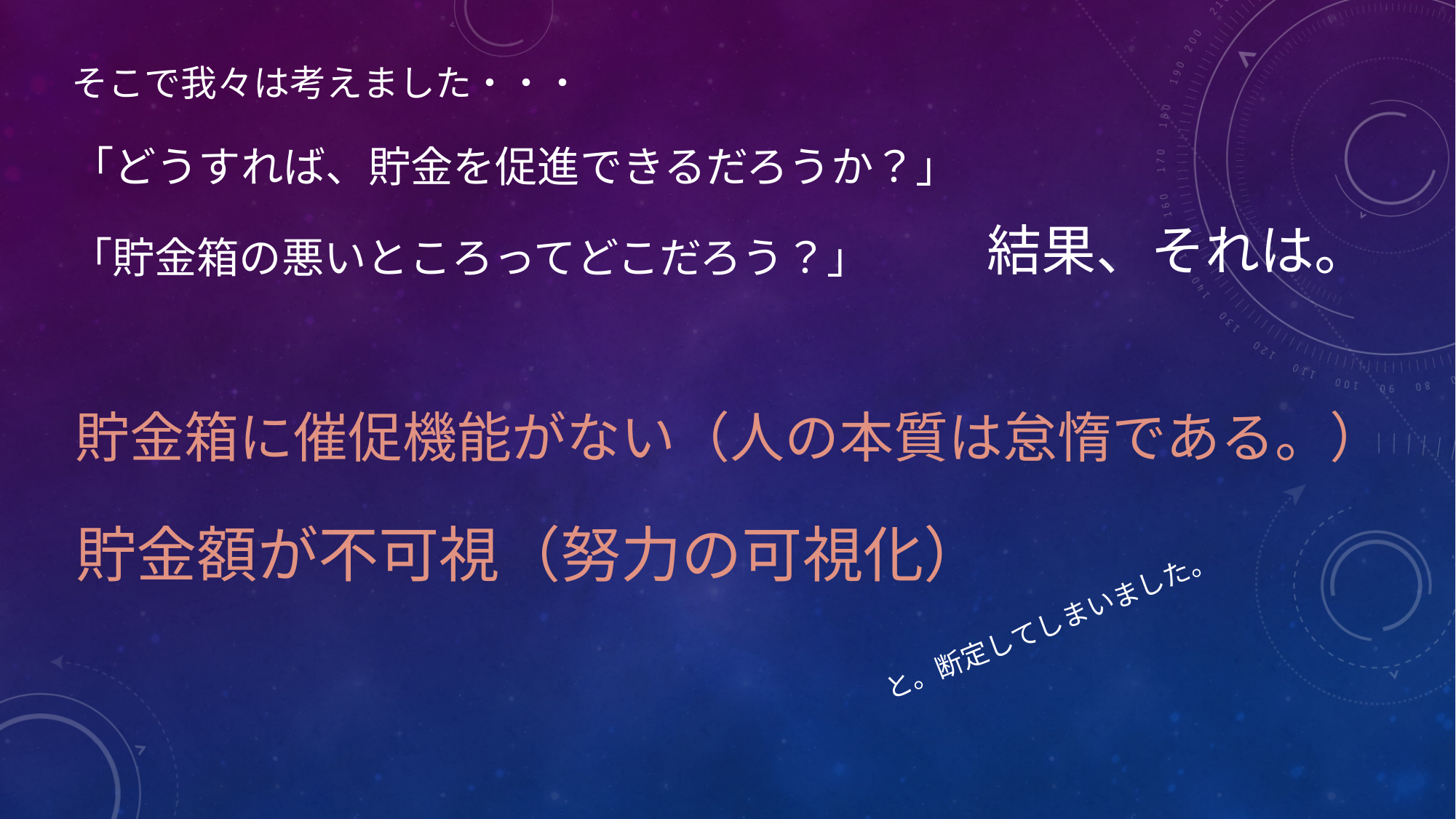

そこで我々は考えました・・・
「どうすれば、貯金を促進できるだろうか？」
結果、それは。
「貯金箱の悪いところってどこだろう？」
貯金箱に催促機能がない（人の本質は怠惰である。）

貯金額が不可視（努力の可視化）
と。断定してしまいました。